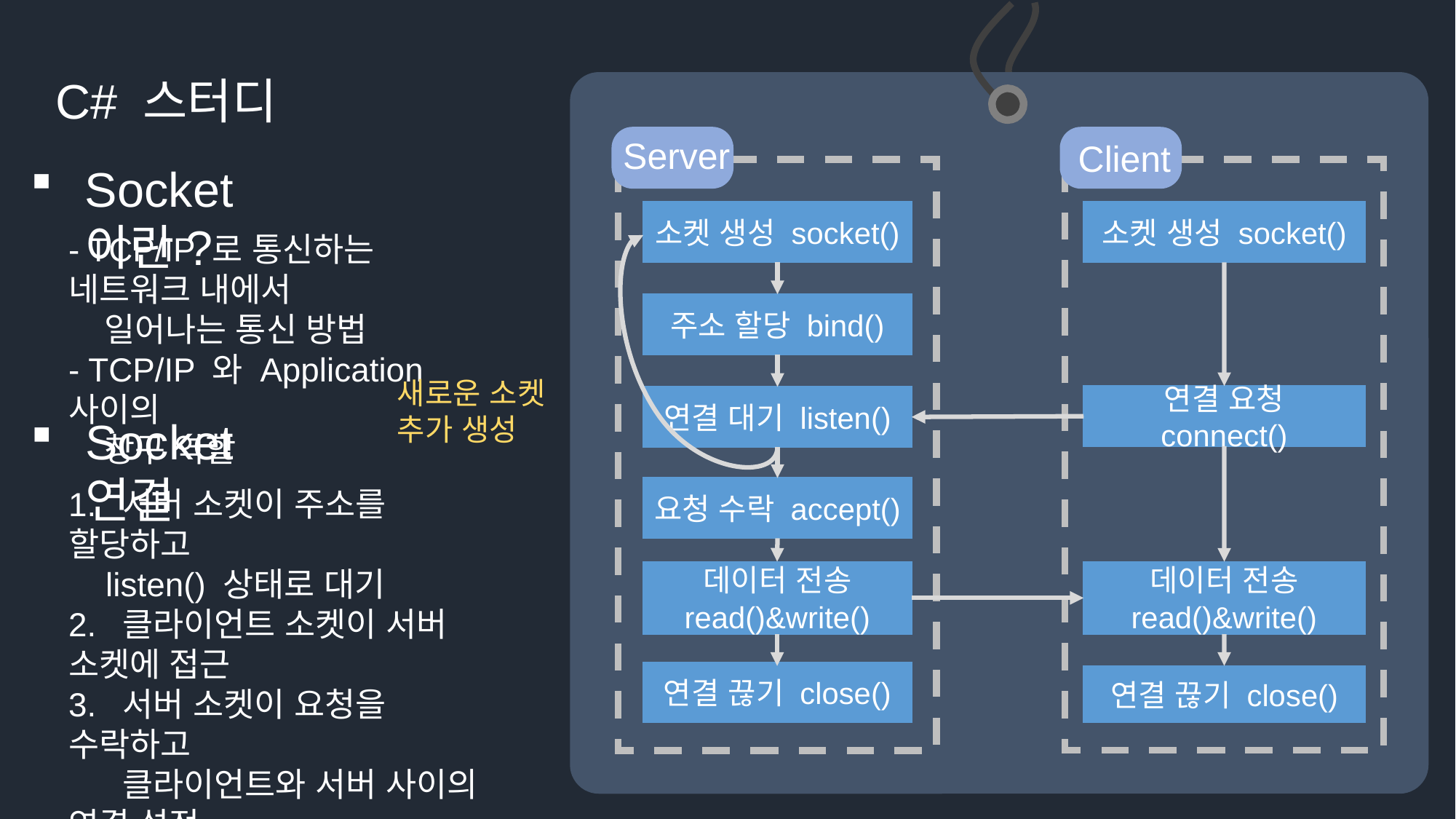

C# 스터디

Server

Client
Socket이란?

소켓 생성 socket()
소켓 생성 socket()
- TCP/IP 로 통신하는 네트워크 내에서
   일어나는 통신 방법
- TCP/IP 와 Application 사이의
   창구 역할
주소 할당 bind()
새로운 소켓 추가 생성
연결 요청 connect()
연결 대기 listen()
Socket 연결
1.  서버 소켓이 주소를 할당하고
    listen() 상태로 대기
2.  클라이언트 소켓이 서버 소켓에 접근
3.  서버 소켓이 요청을 수락하고
     클라이언트와 서버 사이의 연결 설정
4.  데이터 전송
5.  Socket 통신 종료
요청 수락 accept()
데이터 전송 read()&write()
데이터 전송 read()&write()
연결 끊기 close()
연결 끊기 close()